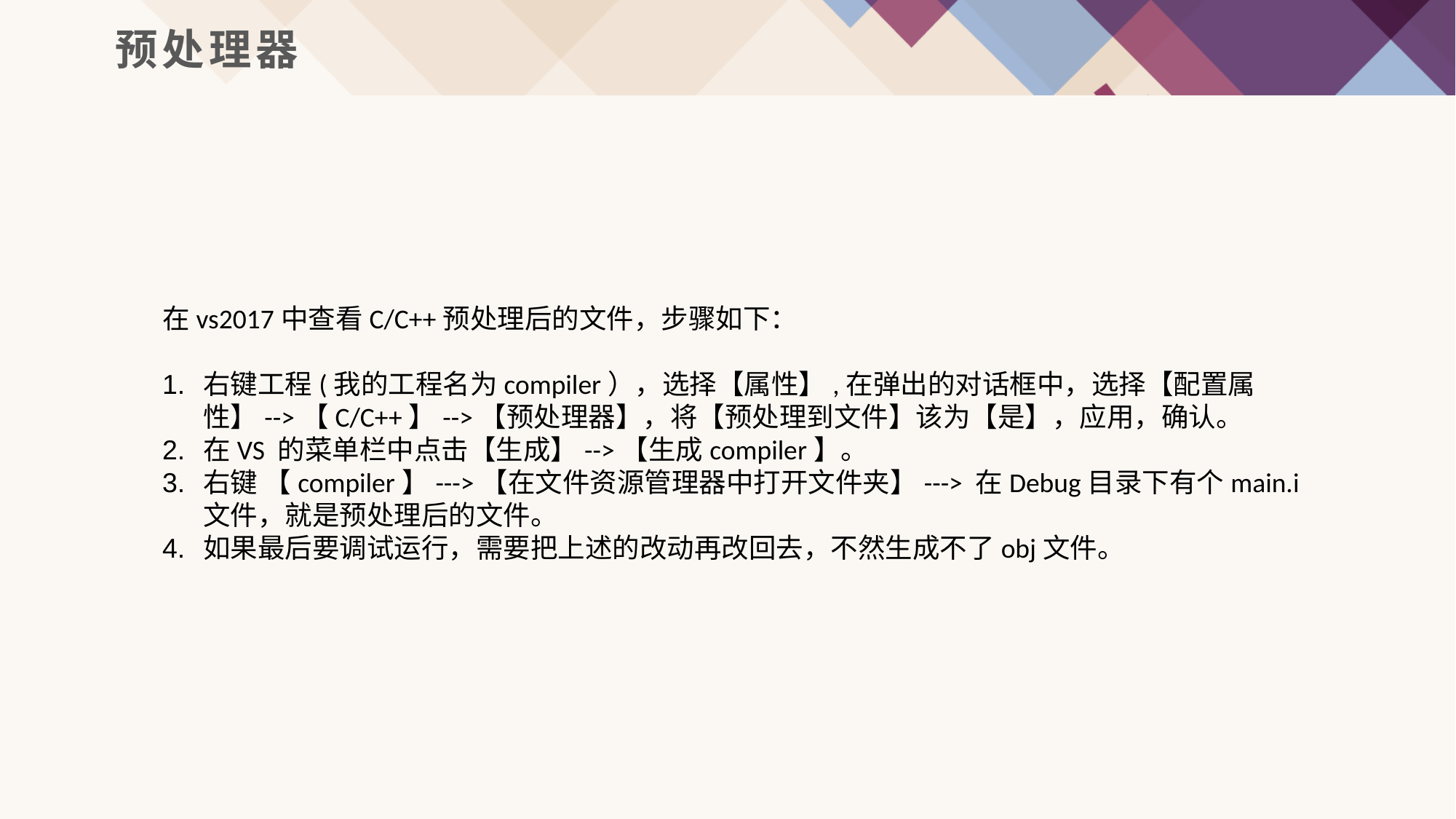

预处理器
在vs2017中查看C/C++预处理后的文件，步骤如下：

右键工程(我的工程名为compiler），选择【属性】,在弹出的对话框中，选择【配置属性】-->【C/C++】-->【预处理器】，将【预处理到文件】该为【是】，应用，确认。
在VS 的菜单栏中点击【生成】-->【生成compiler】。
右键 【compiler】--->【在文件资源管理器中打开文件夹】---> 在Debug目录下有个main.i文件，就是预处理后的文件。
如果最后要调试运行，需要把上述的改动再改回去，不然生成不了obj文件。